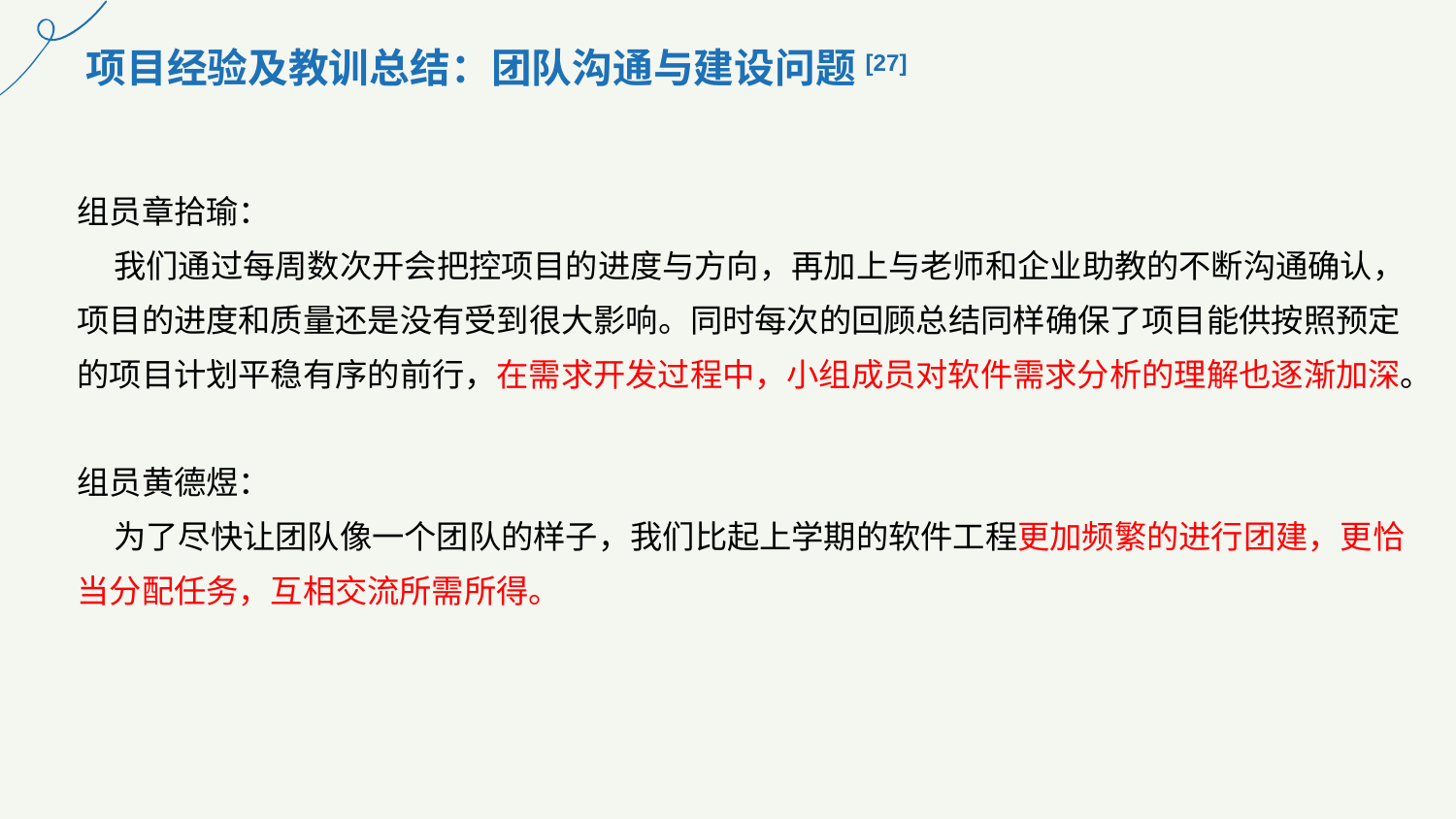

项目经验及教训总结：团队沟通与建设问题[27]
组员章拾瑜：
    我们通过每周数次开会把控项目的进度与方向，再加上与老师和企业助教的不断沟通确认，项目的进度和质量还是没有受到很大影响。同时每次的回顾总结同样确保了项目能供按照预定的项目计划平稳有序的前行，在需求开发过程中，小组成员对软件需求分析的理解也逐渐加深。

组员黄德煜：
    为了尽快让团队像一个团队的样子，我们比起上学期的软件工程更加频繁的进行团建，更恰当分配任务，互相交流所需所得。